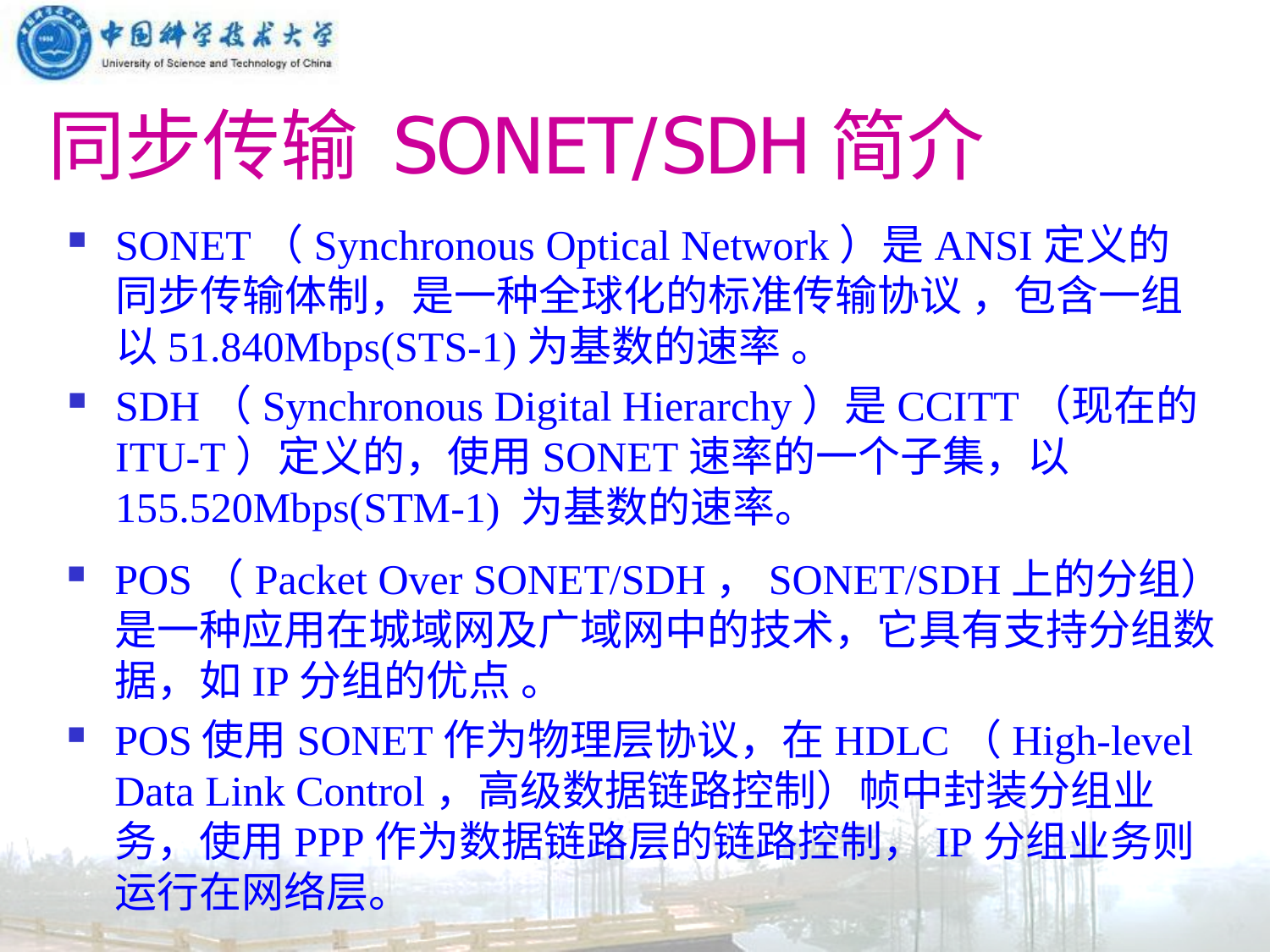

# 同步传输 SONET/SDH简介
SONET（Synchronous Optical Network）是ANSI定义的同步传输体制，是一种全球化的标准传输协议 ，包含一组以51.840Mbps(STS-1)为基数的速率 。
SDH（Synchronous Digital Hierarchy）是CCITT（现在的ITU-T）定义的，使用SONET速率的一个子集，以155.520Mbps(STM-1) 为基数的速率。

POS（Packet Over SONET/SDH，SONET/SDH上的分组）是一种应用在城域网及广域网中的技术，它具有支持分组数据，如IP分组的优点 。
POS使用SONET作为物理层协议，在HDLC（High-level Data Link Control，高级数据链路控制）帧中封装分组业务，使用PPP作为数据链路层的链路控制，IP分组业务则运行在网络层。